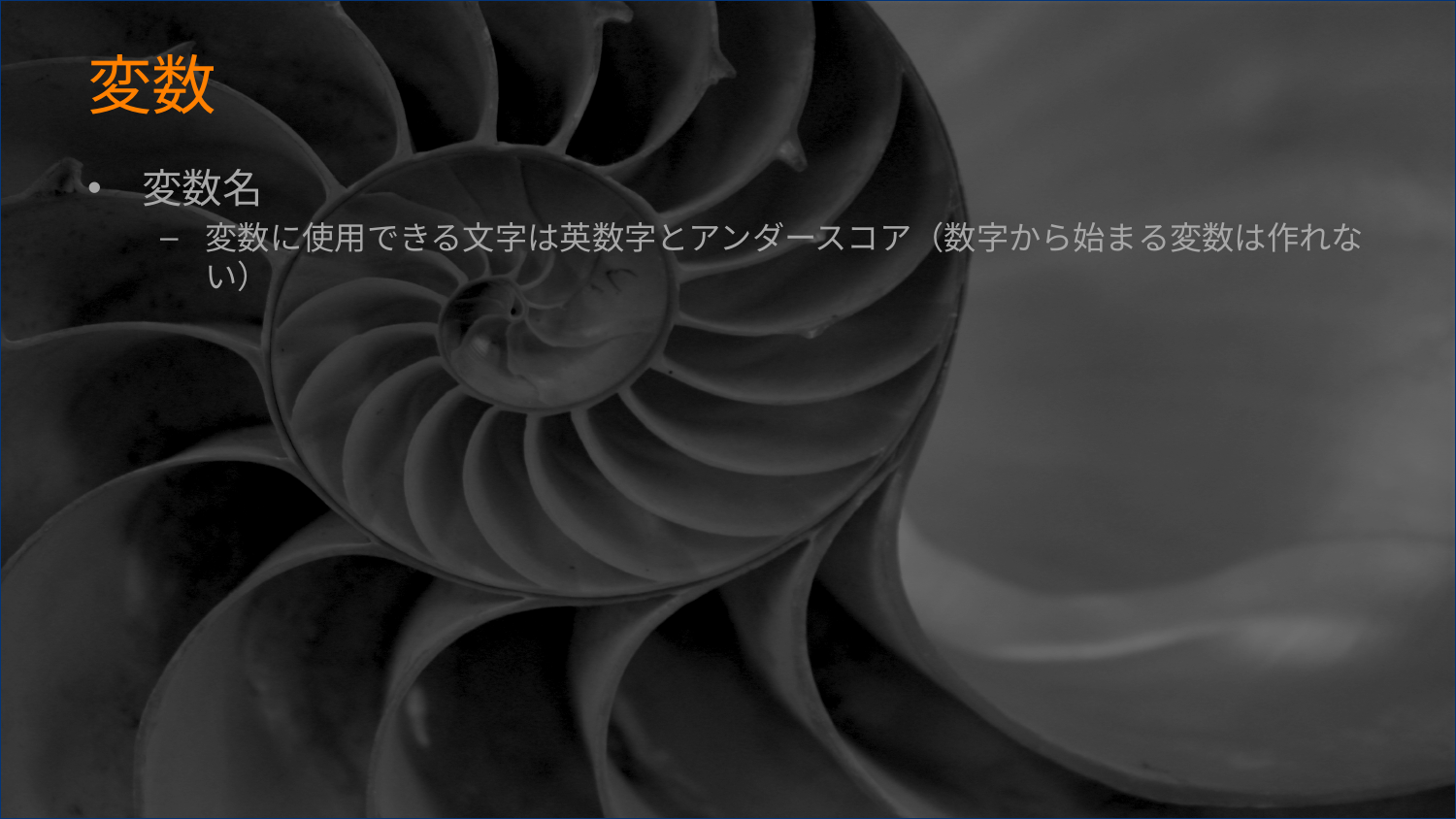

# 変数
変数名
変数に使用できる文字は英数字とアンダースコア（数字から始まる変数は作れない）